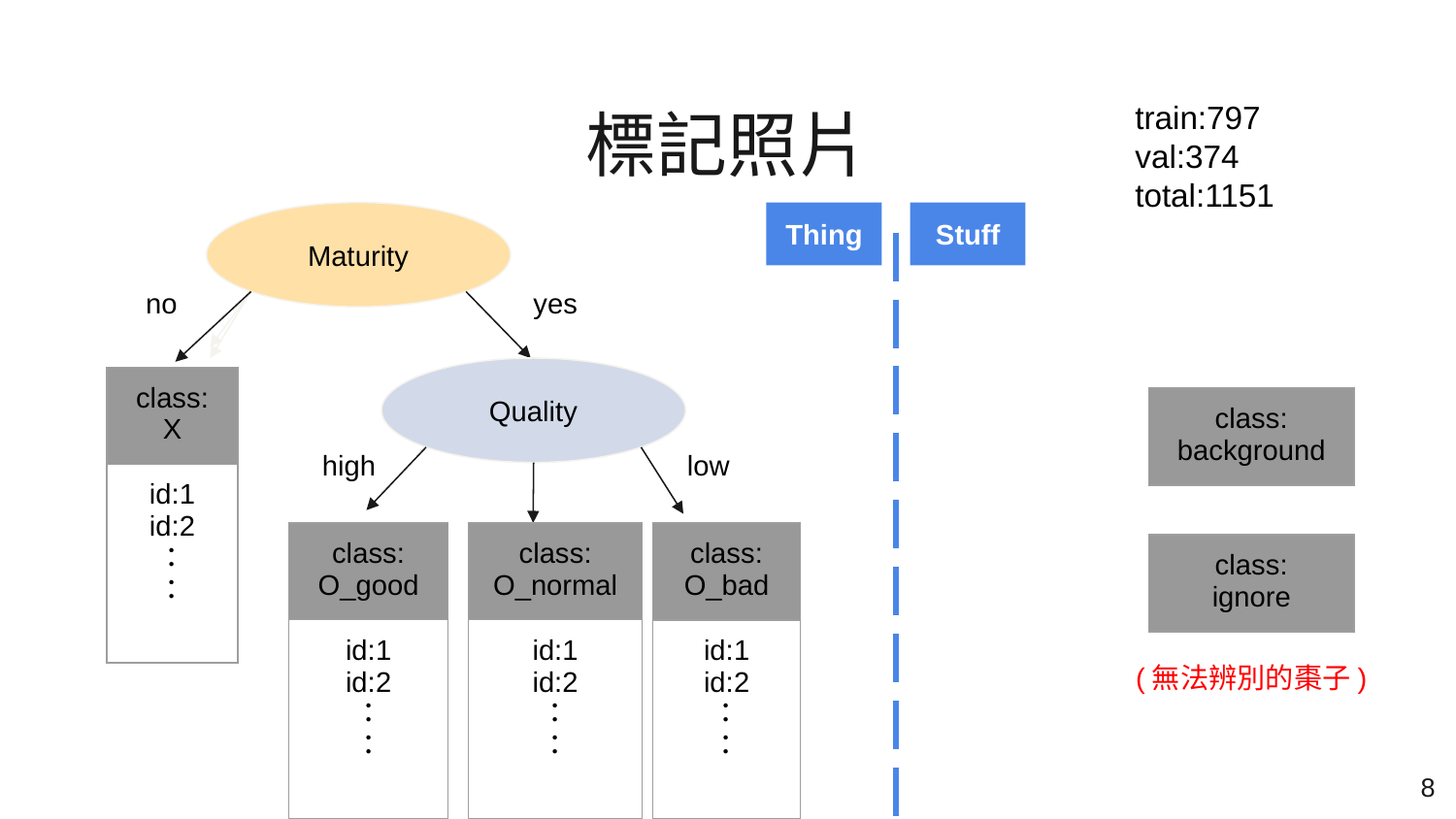

train:797
val:374
total:1151
標記照片
Maturity
Thing
Stuff
no
yes
Quality
| class: X |
| --- |
| id:1 id:2 ： ： |
| class: background |
| --- |
high
low
| class: O\_good |
| --- |
| id:1 id:2 ： ： |
| class: O\_normal |
| --- |
| id:1 id:2 ： ： |
| class: O\_bad |
| --- |
| id:1 id:2 ： ： |
| class: ignore |
| --- |
(無法辨別的棗子)
8